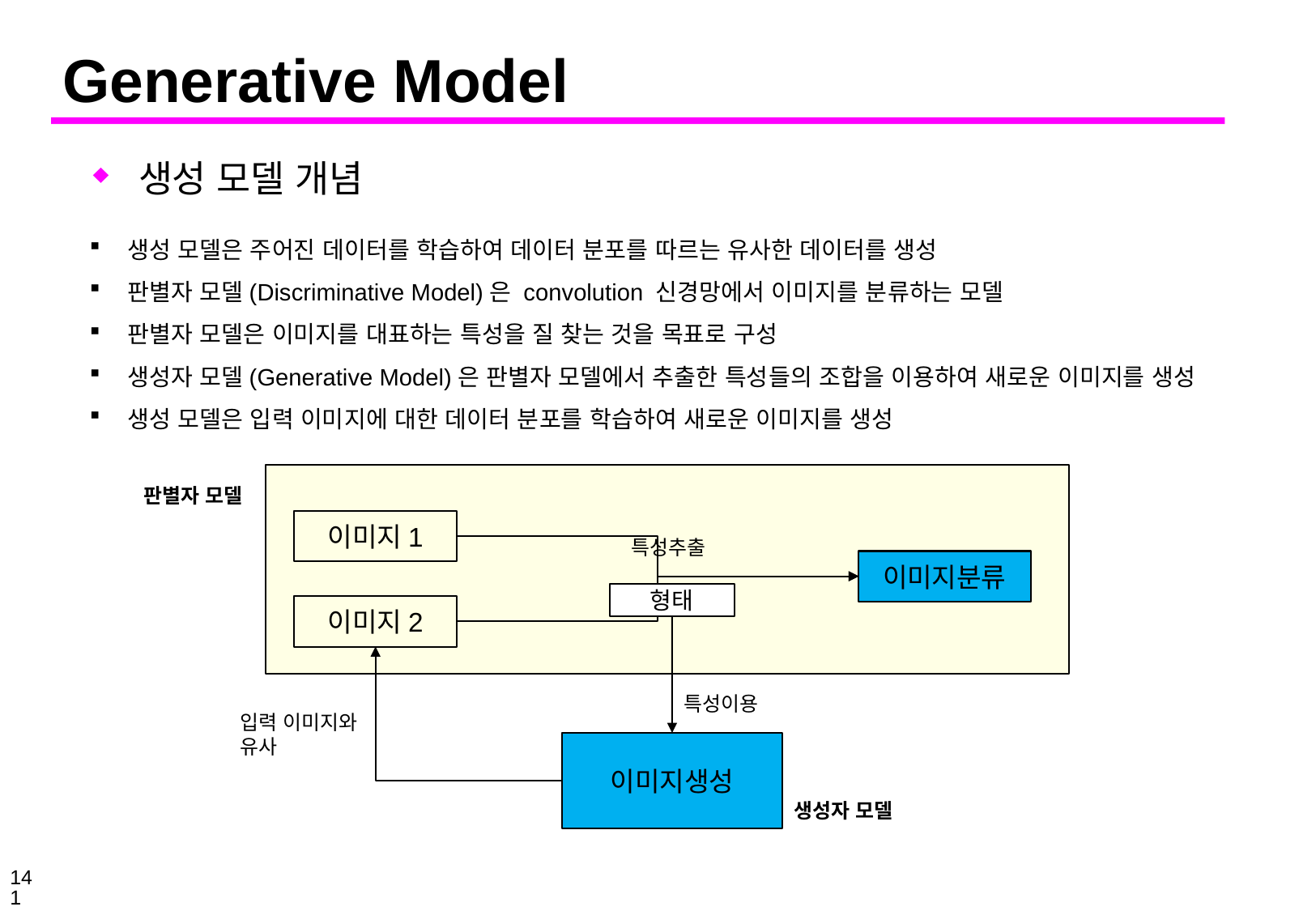

# Generative Model
생성 모델 개념
생성 모델은 주어진 데이터를 학습하여 데이터 분포를 따르는 유사한 데이터를 생성
판별자 모델(Discriminative Model)은 convolution 신경망에서 이미지를 분류하는 모델
판별자 모델은 이미지를 대표하는 특성을 질 찾는 것을 목표로 구성
생성자 모델(Generative Model)은 판별자 모델에서 추출한 특성들의 조합을 이용하여 새로운 이미지를 생성
생성 모델은 입력 이미지에 대한 데이터 분포를 학습하여 새로운 이미지를 생성

판별자 모델
이미지1
특성추출
이미지분류
형태
이미지2
특성이용
입력 이미지와 유사
이미지생성
생성자 모델
141